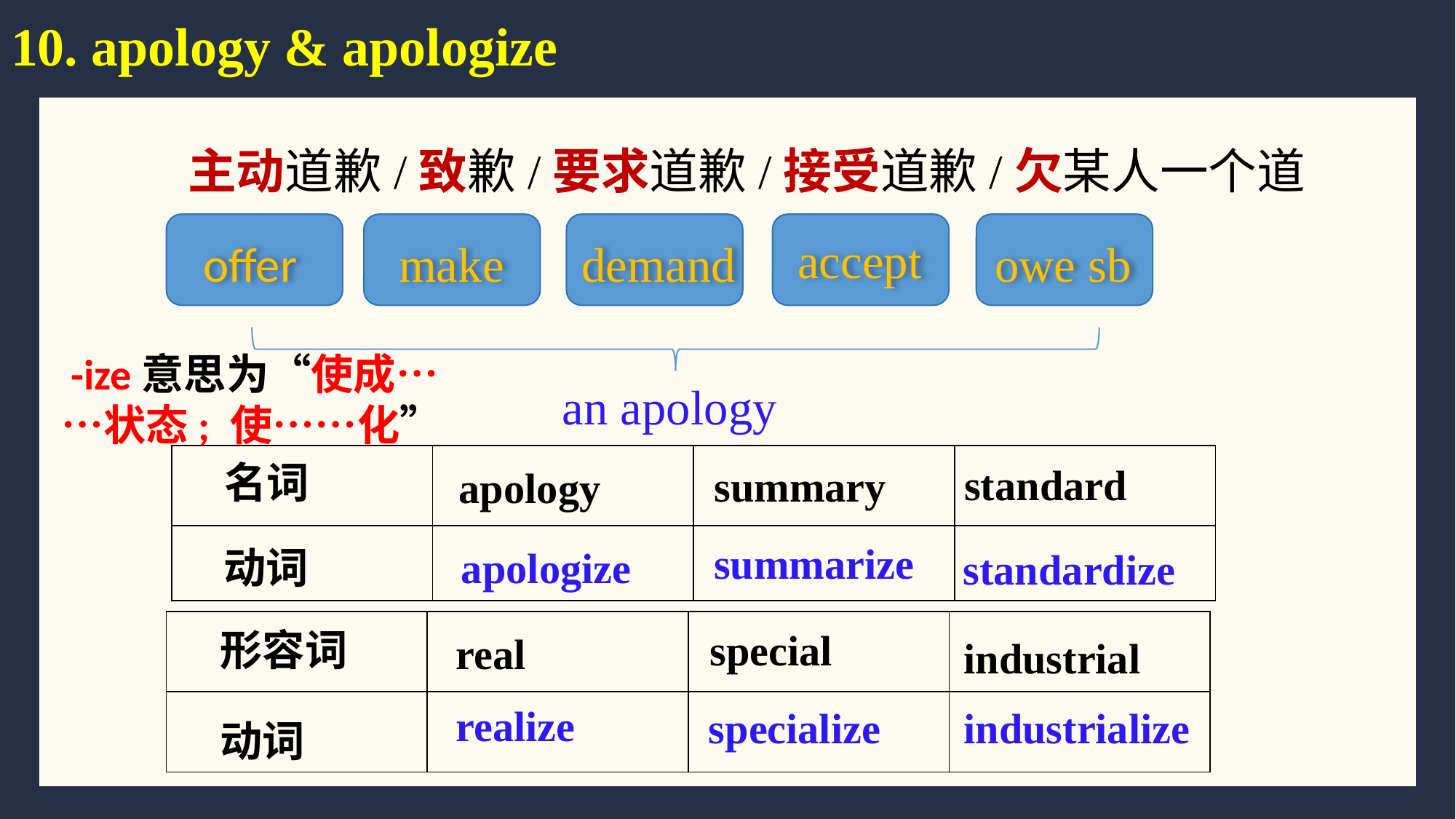

# 10. apology & apologize

主动道歉/致歉/要求道歉/接受道歉/欠某人一个道歉

accept
offer
make
demand
owe sb
 -ize意思为“使成……状态; 使……化”
an apology
|  |  |  |  |
| --- | --- | --- | --- |
|  |  |  |  |
名词
standard
summary
 apology
summarize
动词
apologize
standardize
|  |  |  |  |
| --- | --- | --- | --- |
|  |  |  |  |
形容词
special
real
industrial
realize
specialize
industrialize
动词